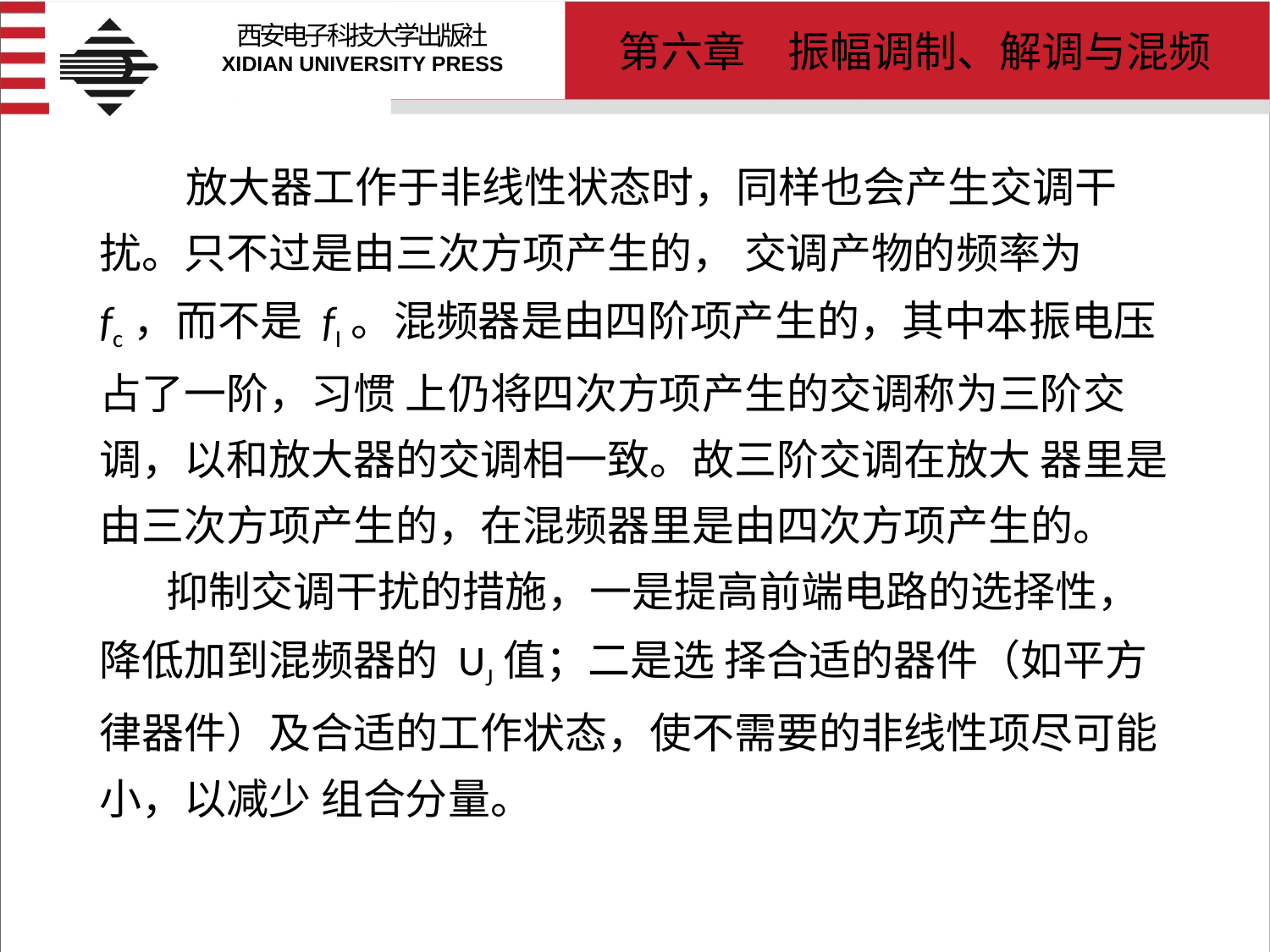

# 放大器工作于非线性状态时，同样也会产生交调干扰。只不过是由三次方项产生的， 交调产物的频率为 fc，而不是 fI。混频器是由四阶项产生的，其中本振电压占了一阶，习惯 上仍将四次方项产生的交调称为三阶交调，以和放大器的交调相一致。故三阶交调在放大 器里是由三次方项产生的，在混频器里是由四次方项产生的。 抑制交调干扰的措施，一是提高前端电路的选择性，降低加到混频器的 UJ值；二是选 择合适的器件（如平方律器件）及合适的工作状态，使不需要的非线性项尽可能小，以减少 组合分量。